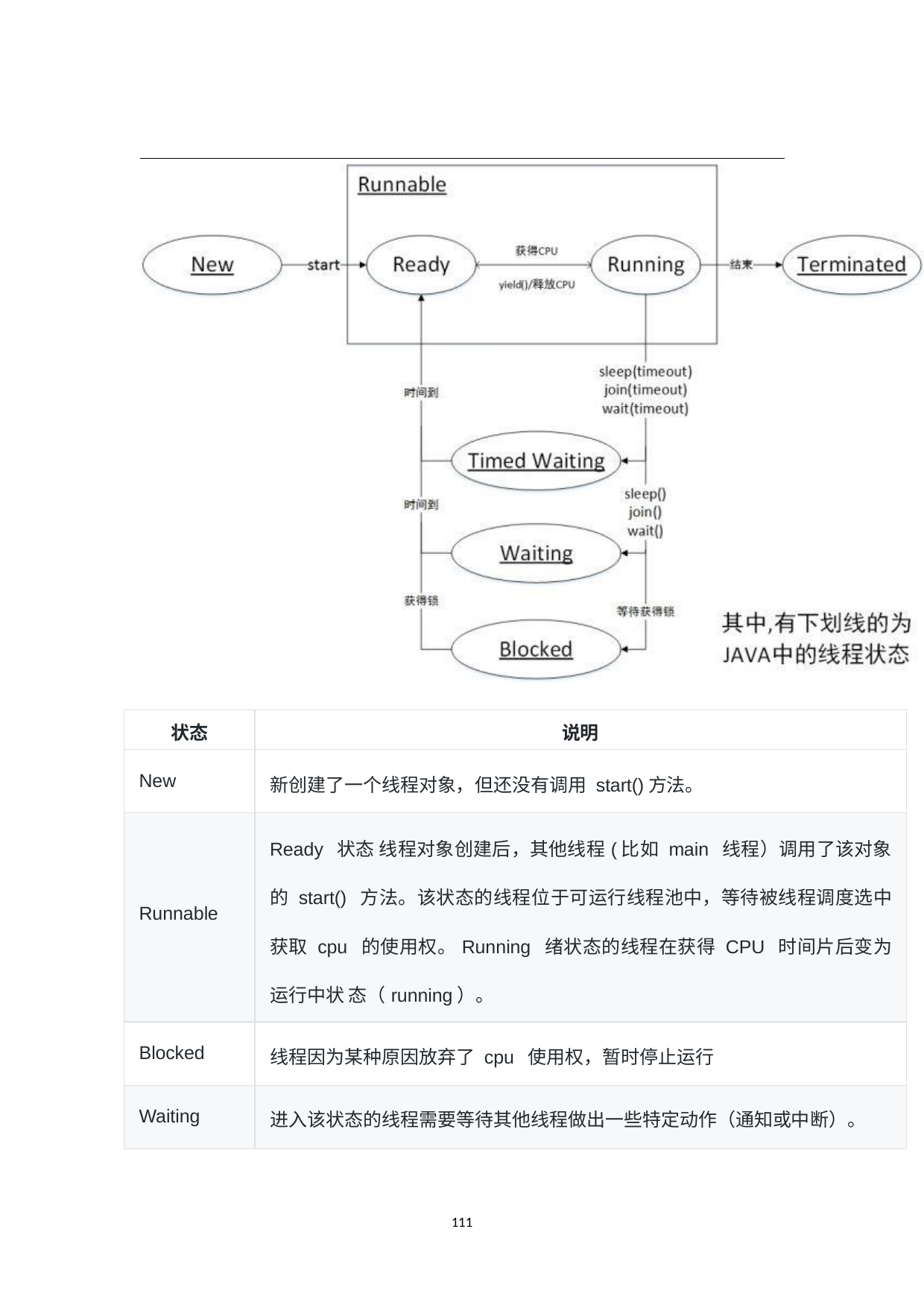

| 状态 | 说明 |
| --- | --- |
| New | 新创建了一个线程对象，但还没有调用 start()方法。 |
| Runnable | Ready 状态 线程对象创建后，其他线程(比如 main 线程）调用了该对象的 start() 方法。该状态的线程位于可运行线程池中，等待被线程调度选中 获取 cpu 的使用权。Running 绪状态的线程在获得 CPU 时间片后变为运行中状 态（running）。 |
| Blocked | 线程因为某种原因放弃了 cpu 使用权，暂时停止运行 |
| Waiting | 进入该状态的线程需要等待其他线程做出一些特定动作（通知或中断）。 |
111